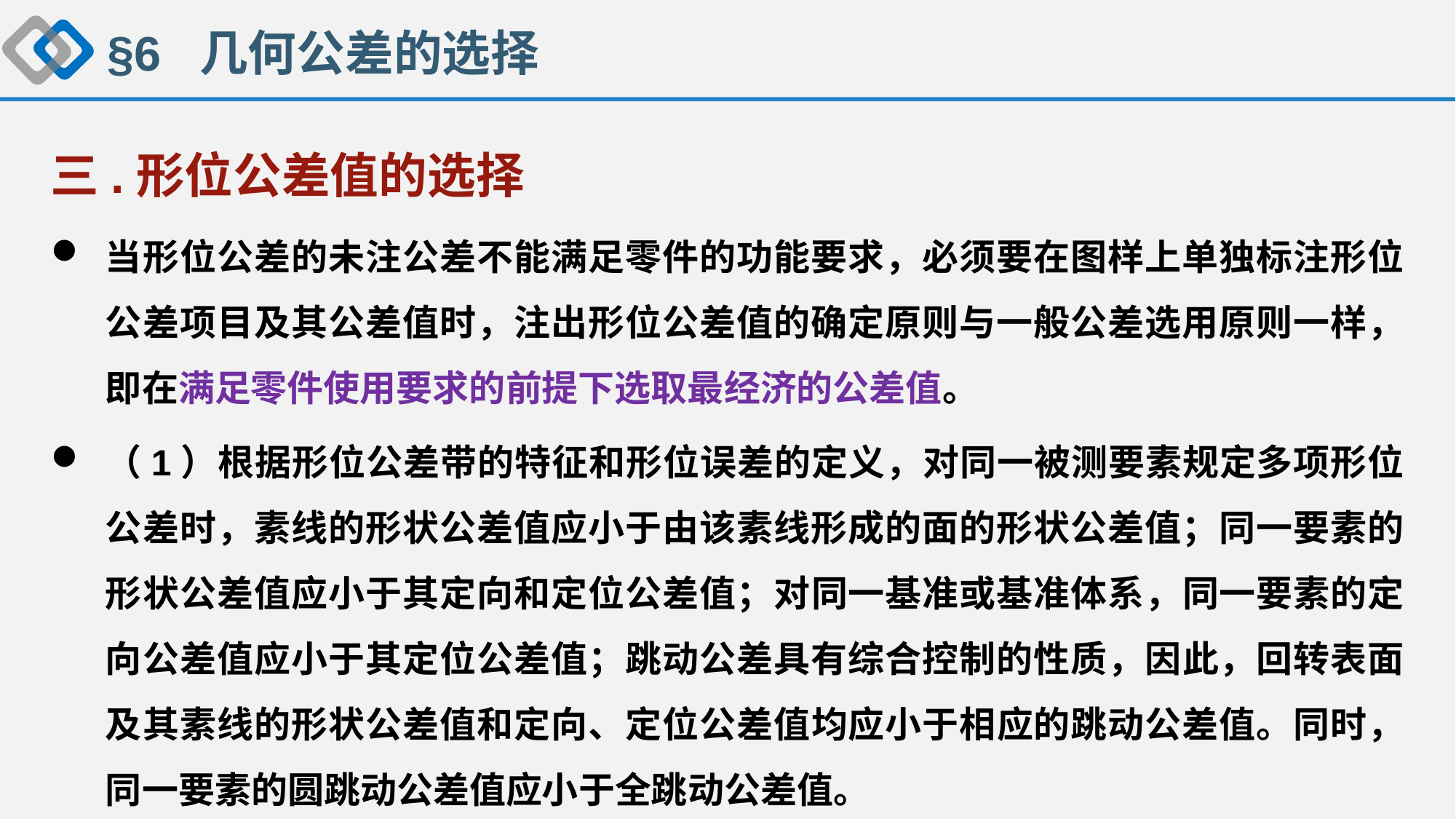

§6  几何公差的选择
三.形位公差值的选择
当形位公差的未注公差不能满足零件的功能要求，必须要在图样上单独标注形位公差项目及其公差值时，注出形位公差值的确定原则与一般公差选用原则一样，即在满足零件使用要求的前提下选取最经济的公差值。
（1）根据形位公差带的特征和形位误差的定义，对同一被测要素规定多项形位公差时，素线的形状公差值应小于由该素线形成的面的形状公差值；同一要素的形状公差值应小于其定向和定位公差值；对同一基准或基准体系，同一要素的定向公差值应小于其定位公差值；跳动公差具有综合控制的性质，因此，回转表面及其素线的形状公差值和定向、定位公差值均应小于相应的跳动公差值。同时，同一要素的圆跳动公差值应小于全跳动公差值。